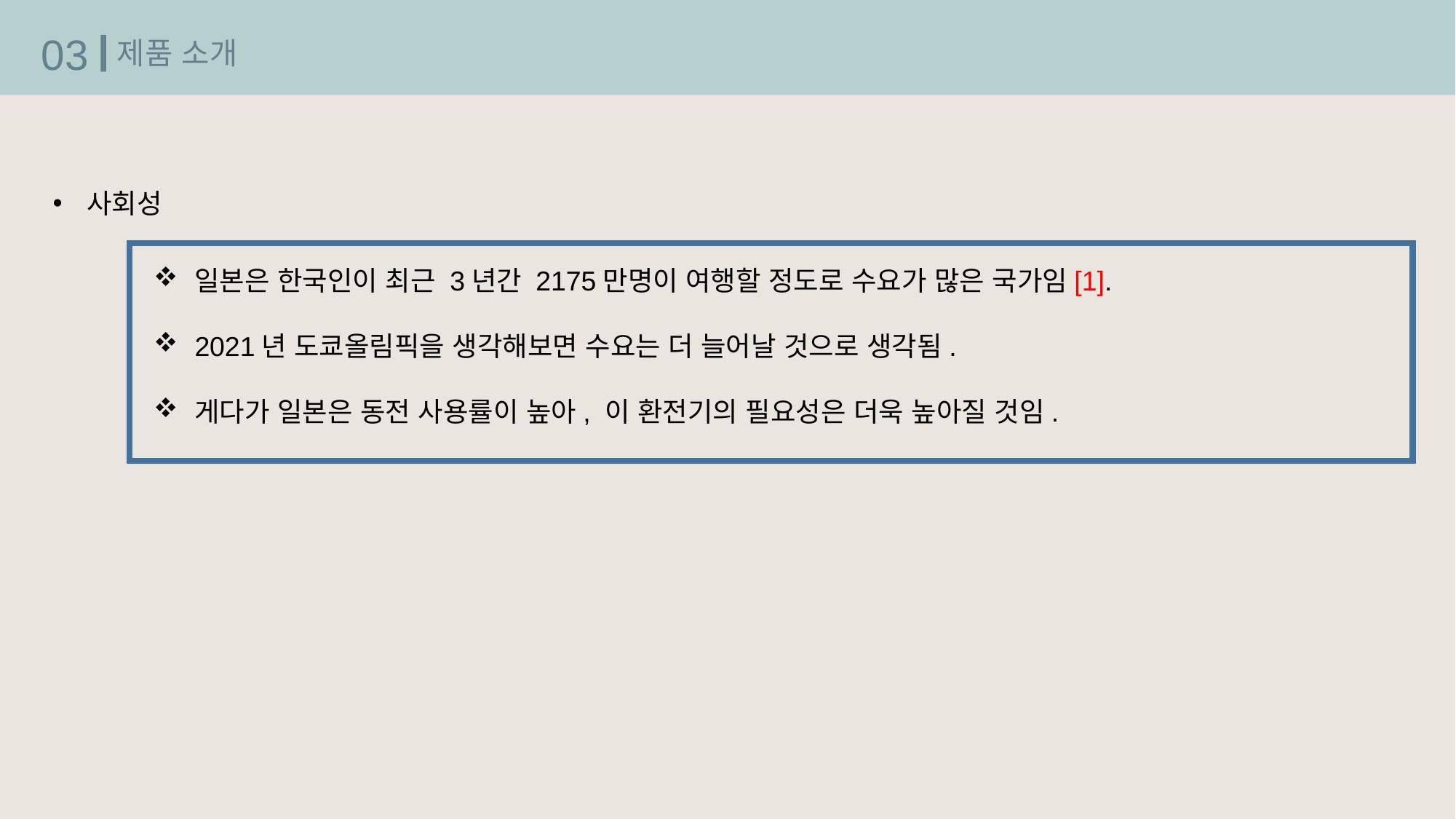

03
제품 소개

사회성

일본은 한국인이 최근 3년간 2175만명이 여행할 정도로 수요가 많은 국가임[1].

2021년 도쿄올림픽을 생각해보면 수요는 더 늘어날 것으로 생각됨.

게다가 일본은 동전 사용률이 높아, 이 환전기의 필요성은 더욱 높아질 것임.